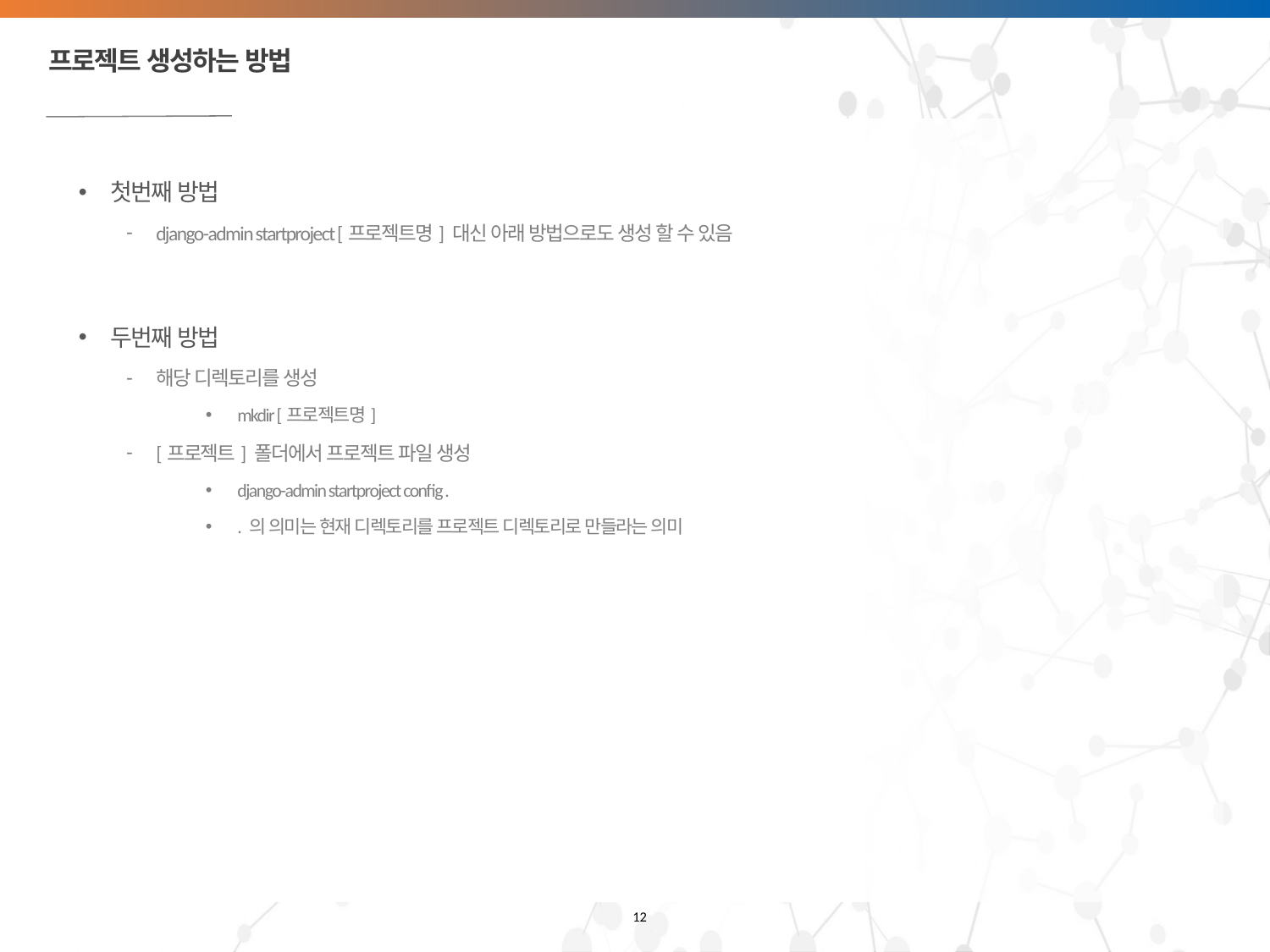

# 프로젝트 생성하는 방법

첫번째 방법
django-admin startproject [프로젝트명] 대신 아래 방법으로도 생성 할 수 있음

두번째 방법
해당 디렉토리를 생성
mkdir [프로젝트명]
[프로젝트] 폴더에서 프로젝트 파일 생성
django-admin startproject config .
. 의 의미는 현재 디렉토리를 프로젝트 디렉토리로 만들라는 의미

12